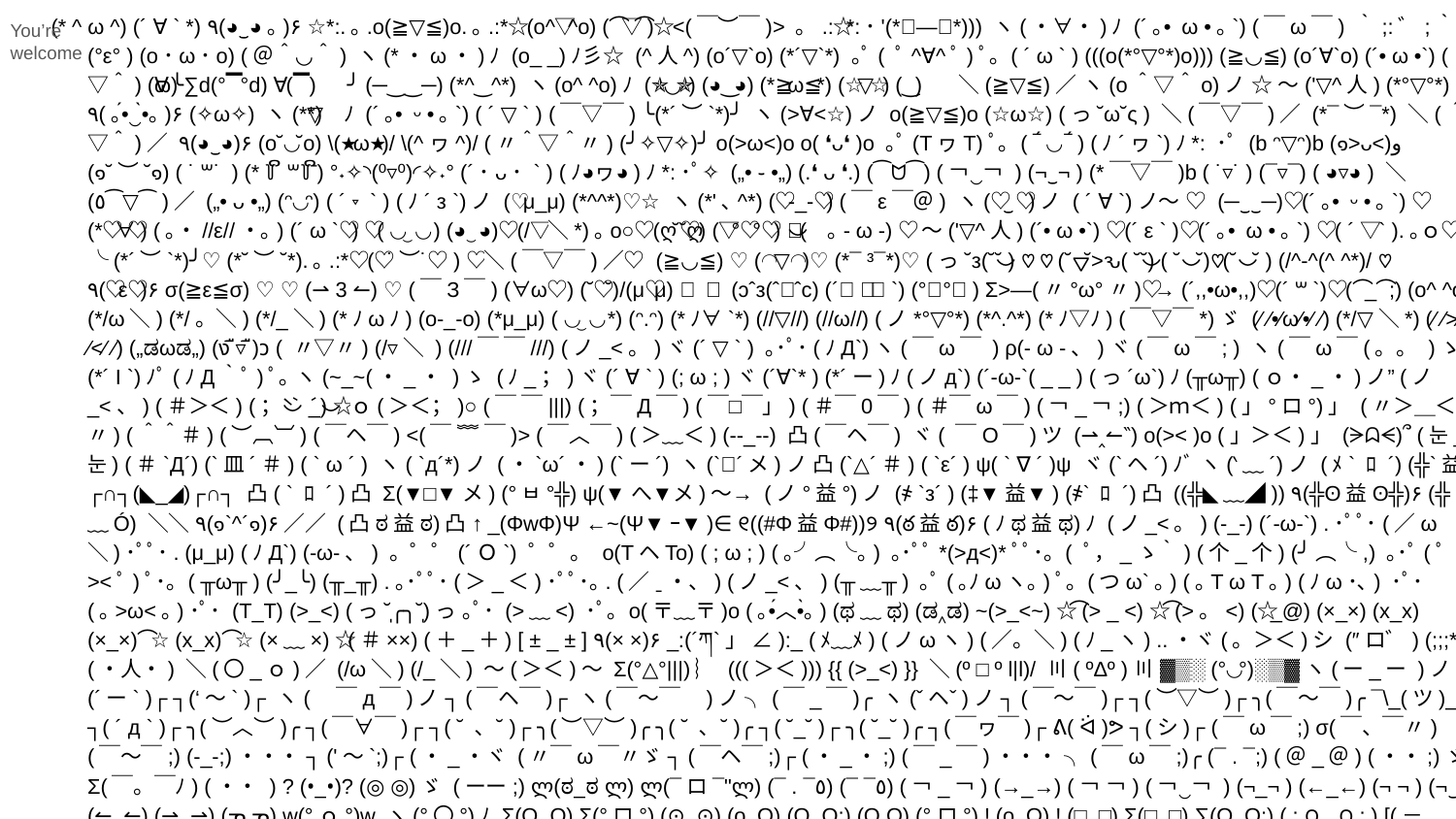

(* ^ ω ^) (´ ∀ ` *) ٩(◕‿◕｡)۶ ☆*:.｡.o(≧▽≦)o.｡.:*☆ (o^▽^o) (⌒▽⌒)☆ <(￣︶￣)> 。.:☆*:･'(*⌒―⌒*))) ヽ(・∀・)ﾉ (´｡• ω •｡`) (￣ω￣) ｀;:゛;｀;･(°ε° ) (o･ω･o) (＠＾◡＾) ヽ(*・ω・)ﾉ (o_ _)ﾉ彡☆ (^人^) (o´▽`o) (*´▽`*) ｡ﾟ( ﾟ^∀^ﾟ)ﾟ｡ ( ´ ω ` ) (((o(*°▽°*)o))) (≧◡≦) (o´∀`o) (´• ω •`) (＾▽＾) (⌒ω⌒) ∑d(°∀°d) ╰(▔∀▔)╯ (─‿‿─) (*^‿^*) ヽ(o^ ^o)ﾉ (✯◡✯) (◕‿◕) (*≧ω≦*) (☆▽☆) (⌒‿⌒) ＼(≧▽≦)／ ヽ(o＾▽＾o)ノ ☆ ～('▽^人) (*°▽°*) ٩(｡•́‿•̀｡)۶ (✧ω✧) ヽ(*⌒▽⌒*)ﾉ (´｡• ᵕ •｡`) ( ´ ▽ ` ) (￣▽￣) ╰(*´︶`*)╯ ヽ(>∀<☆)ノ o(≧▽≦)o (☆ω☆) (っ˘ω˘ς ) ＼(￣▽￣)／ (*¯︶¯*) ＼(＾▽＾)／ ٩(◕‿◕)۶ (o˘◡˘o) \(★ω★)/ \(^ヮ^)/ (〃＾▽＾〃) (╯✧▽✧)╯ o(>ω<)o o( ❛ᴗ❛ )o ｡ﾟ(TヮT)ﾟ｡ ( ‾́ ◡ ‾́ ) (ﾉ´ヮ`)ﾉ*: ･ﾟ (b ᵔ▽ᵔ)b (๑˃ᴗ˂)ﻭ (๑˘︶˘๑) ( ˙꒳​˙ ) (*꒦ິ꒳꒦ີ) °˖✧◝(⁰▿⁰)◜✧˖° (´･ᴗ･ ` ) (ﾉ◕ヮ◕)ﾉ*:･ﾟ✧ („• ֊ •„) (.❛ ᴗ ❛.) (⁀ᗢ⁀) (￢‿￢ ) (¬‿¬ ) (*￣▽￣)b ( ˙▿˙ ) (¯▿¯) ( ◕▿◕ ) ＼(٥⁀▽⁀ )／ („• ᴗ •„) (ᵔ◡ᵔ) ( ´ ▿ ` ) (ﾉ´ з `)ノ (♡μ_μ) (*^^*)♡ ☆⌒ヽ(*'､^*) (♡-_-♡) (￣ε￣＠) ヽ(♡‿♡)ノ ( ´ ∀ `)ノ～ ♡ (─‿‿─)♡ (´｡• ᵕ •｡`) ♡ (*♡∀♡) (｡・//ε//・｡) (´ ω `♡) ♡( ◡‿◡ ) (◕‿◕)♡ (/▽＼*)｡o○♡ (ღ˘⌣˘ღ) (♡°▽°♡) ♡(｡- ω -) ♡ ～('▽^人) (´• ω •`) ♡ (´ ε ` )♡ (´｡• ω •｡`) ♡ ( ´ ▽ ` ).｡ｏ♡ ╰(*´︶`*)╯♡ (*˘︶˘*).｡.:*♡ (♡˙︶˙♡) ♡＼(￣▽￣)／♡ (≧◡≦) ♡ (⌒▽⌒)♡ (*¯ ³¯*)♡ (っ˘з(˘⌣˘ ) ♡ ♡ (˘▽˘>ԅ( ˘⌣˘) ( ˘⌣˘)♡(˘⌣˘ ) (/^-^(^ ^*)/ ♡ ٩(♡ε♡)۶ σ(≧ε≦σ) ♡ ♡ (⇀ 3 ↼) ♡ (￣З￣) (❤ω❤) (˘∀˘)/(μ‿μ) ❤ ❤ (ɔˆз(ˆ⌣ˆc) (´♡‿♡`) (°◡°♡) Σ>―(〃°ω°〃)♡→ (´,,•ω•,,)♡ (´꒳`)♡ (⌒_⌒;) (o^ ^o) (*/ω＼) (*/。＼) (*/_＼) (*ﾉωﾉ) (o-_-o) (*μ_μ) ( ◡‿◡ *) (ᵔ.ᵔ) (*ﾉ∀`*) (//▽//) (//ω//) (ノ*°▽°*) (*^.^*) (*ﾉ▽ﾉ) (￣▽￣*)ゞ (⁄ ⁄•⁄ω⁄•⁄ ⁄) (*/▽＼*) (⁄ ⁄>⁄ ▽ ⁄<⁄ ⁄) („ಡωಡ„) (ง ื▿ ื)ว ( 〃▽〃) (/▿＼ ) (///￣ ￣///) (ノ_<。)ヾ(´ ▽ ` ) ｡･ﾟ･(ﾉД`)ヽ(￣ω￣ ) ρ(- ω -、)ヾ(￣ω￣; ) ヽ(￣ω￣(。。 )ゝ (*´ I `)ﾉﾟ(ﾉД｀ﾟ)ﾟ｡ ヽ(~_~(・_・ )ゝ (ﾉ_；)ヾ(´ ∀ ` ) (; ω ; )ヾ(´∀`* ) (*´ー)ﾉ(ノд`) (´-ω-`( _ _ ) (っ´ω`)ﾉ(╥ω╥) (ｏ・_・)ノ”(ノ_<、) (＃＞＜) (；⌣̀_⌣́) ☆ｏ(＞＜；)○ (￣ ￣|||) (；￣Д￣) (￣□￣」) (＃￣0￣) (＃￣ω￣) (￢_￢;) (＞ｍ＜) (」°ロ°)」 (〃＞＿＜;〃) (＾＾＃) (︶︹︺) (￣ヘ￣) <(￣ ﹌ ￣)> (￣︿￣) (＞﹏＜) (--_--) 凸(￣ヘ￣) ヾ( ￣O￣)ツ (⇀‸↼‶) o(>< )o (」＞＜)」 (ᗒᗣᗕ)՞ (눈_눈) (＃`Д´) (`皿´＃) ( ` ω ´ ) ヽ( `д´*)ノ (・`ω´・) (`ー´) ヽ(`⌒´メ)ノ 凸(`△´＃) ( `ε´ ) ψ( ` ∇ ´ )ψ ヾ(`ヘ´)ﾉﾞ ヽ(‵﹏´)ノ (ﾒ` ﾛ ´) (╬`益´) ┌∩┐(◣_◢)┌∩┐ 凸( ` ﾛ ´ )凸 Σ(▼□▼メ) (°ㅂ°╬) ψ(▼へ▼メ)～→ (ノ°益°)ノ (҂ `з´ ) (‡▼益▼) (҂` ﾛ ´)凸 ((╬◣﹏◢)) ٩(╬ʘ益ʘ╬)۶ (╬ Ò﹏Ó) ＼＼٩(๑`^´๑)۶／／ (凸ಠ益ಠ)凸 ↑_(ΦwΦ)Ψ ←~(Ψ▼ｰ▼)∈ ୧((#Φ益Φ#))୨ ٩(ఠ益ఠ)۶ (ﾉಥ益ಥ)ﾉ (ノ_<。) (-_-) (´-ω-`) .･ﾟﾟ･(／ω＼)･ﾟﾟ･. (μ_μ) (ﾉД`) (-ω-、) 。゜゜(´Ｏ`) ゜゜。 o(TヘTo) ( ; ω ; ) (｡╯︵╰｡) ｡･ﾟﾟ*(>д<)*ﾟﾟ･｡ ( ﾟ，_ゝ｀) (个_个) (╯︵╰,) ｡･ﾟ(ﾟ><ﾟ)ﾟ･｡ ( ╥ω╥ ) (╯_╰) (╥_╥) .｡･ﾟﾟ･(＞_＜)･ﾟﾟ･｡. (／ˍ・、) (ノ_<、) (╥﹏╥) ｡ﾟ(｡ﾉωヽ｡)ﾟ｡ (つω`｡) (｡T ω T｡) (ﾉω･､) ･ﾟ･(｡>ω<｡)･ﾟ･ (T_T) (>_<) (っ˘̩╭╮˘̩)っ ｡ﾟ･ (>﹏<) ･ﾟ｡ o(〒﹏〒)o (｡•́︿•̀｡) (ಥ﹏ಥ) (ಡ‸ಡ) ~(>_<~) ☆⌒(> _ <) ☆⌒(>。<) (☆_@) (×_×) (x_x) (×_×)⌒☆ (x_x)⌒☆ (×﹏×) ☆(＃××) (＋_＋) [ ± _ ± ] ٩(× ×)۶ _:(´ཀ`」 ∠):_ (ﾒ﹏ﾒ) (ノωヽ) (／。＼) (ﾉ_ヽ) ..・ヾ(。＞＜)シ (″ロ゛) (;;;*_*) (・人・) ＼(〇_ｏ)／ (/ω＼) (/_＼) 〜(＞＜)〜 Σ(°△°|||)︴ (((＞＜))) {{ (>_<) }} ＼(º □ º l|l)/ 〣( ºΔº )〣 ▓▒░(°◡°)░▒▓ヽ(ー_ー )ノ ヽ(´ー` )┌ ┐(‘～` )┌ ヽ(　￣д￣)ノ ┐(￣ヘ￣)┌ ヽ(￣～￣　)ノ ╮(￣_￣)╭ ヽ(ˇヘˇ)ノ ┐(￣～￣)┌ ┐(︶▽︶)┌ ╮(￣～￣)╭ ¯\_(ツ)_/¯ ┐( ´ д ` )┌ ╮(︶︿︶)╭ ┐(￣∀￣)┌ ┐( ˘ ､ ˘ )┌ ╮(︶▽︶)╭ ╮( ˘ ､ ˘ )╭ ┐( ˘_˘ )┌ ╮( ˘_˘ )╭ ┐(￣ヮ￣)┌ ᕕ( ᐛ )ᕗ ┐(シ)┌ (￣ω￣;) σ(￣、￣〃) (￣～￣;) (-_-;)・・・ ┐('～`;)┌ (・_・ヾ (〃￣ω￣〃ゞ ┐(￣ヘ￣;)┌ (・_・;) (￣_￣)・・・ ╮(￣ω￣;)╭ (¯ . ¯;) (＠_＠) (・・;)ゞ Σ(￣。￣ﾉ) (・・ ) ? (•ิ_•ิ)? (◎ ◎)ゞ (ーー;) ლ(ಠ_ಠ ლ) ლ(¯ロ¯"ლ) (¯ . ¯٥) (¯ ¯٥) (￢_￢) (→_→) (￢ ￢) (￢‿￢ ) (¬_¬ ) (←_←) (¬ ¬ ) (¬‿¬ ) (↼_↼) (⇀_⇀) (ᓀ ᓀ) w(°ｏ°)w ヽ(°〇°)ﾉ Σ(O_O) Σ(°ロ°) (⊙_⊙) (o_O) (O_O;) (O.O) (°ロ°) ! (o_O) ! (□_□) Σ(□_□) ∑(O_O;) ( : ౦ ‸ ౦ : ) [(－－)]..zzZ (－_－) zzZ (∪｡∪)｡｡｡zzZ (－ω－) zzZ (￣o￣) zzZZzzZZ (( _ _ ))..zzzZZ (￣ρ￣)..zzZZ (－.－)...zzz (＿ ＿*) Z z z (x . x) ~~zzZ (*￣ii￣) (￣ﾊ￣*) \(￣ﾊ￣) (＾་།＾) (＾〃＾) (￣ ¨ヽ￣) (￣ ;￣) (￣ ;;￣)
You’re welcome